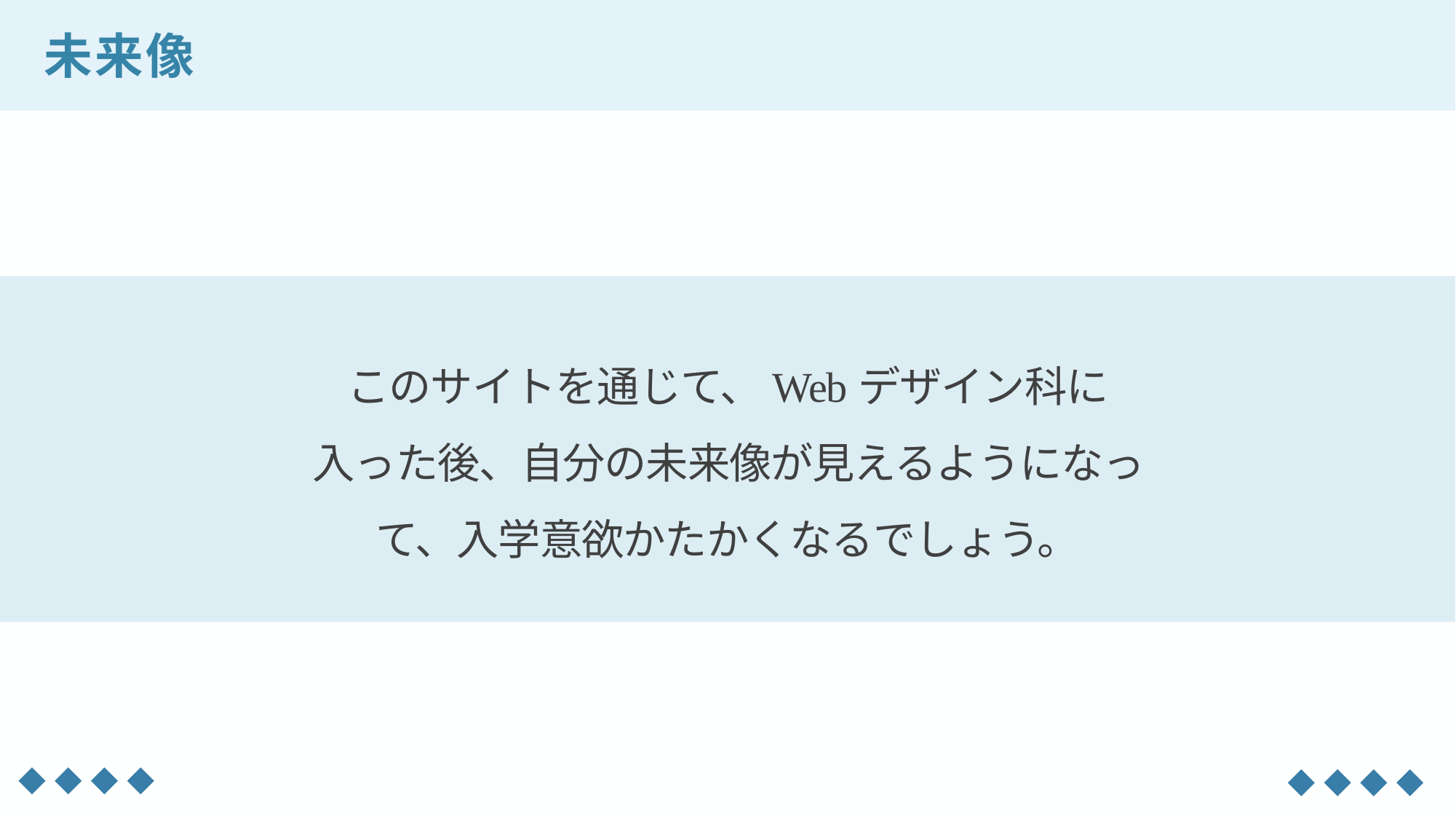

未来像

このサイトを通じて、Webデザイン科に入った後、自分の未来像が見えるようになって、入学意欲かたかくなるでしょう。